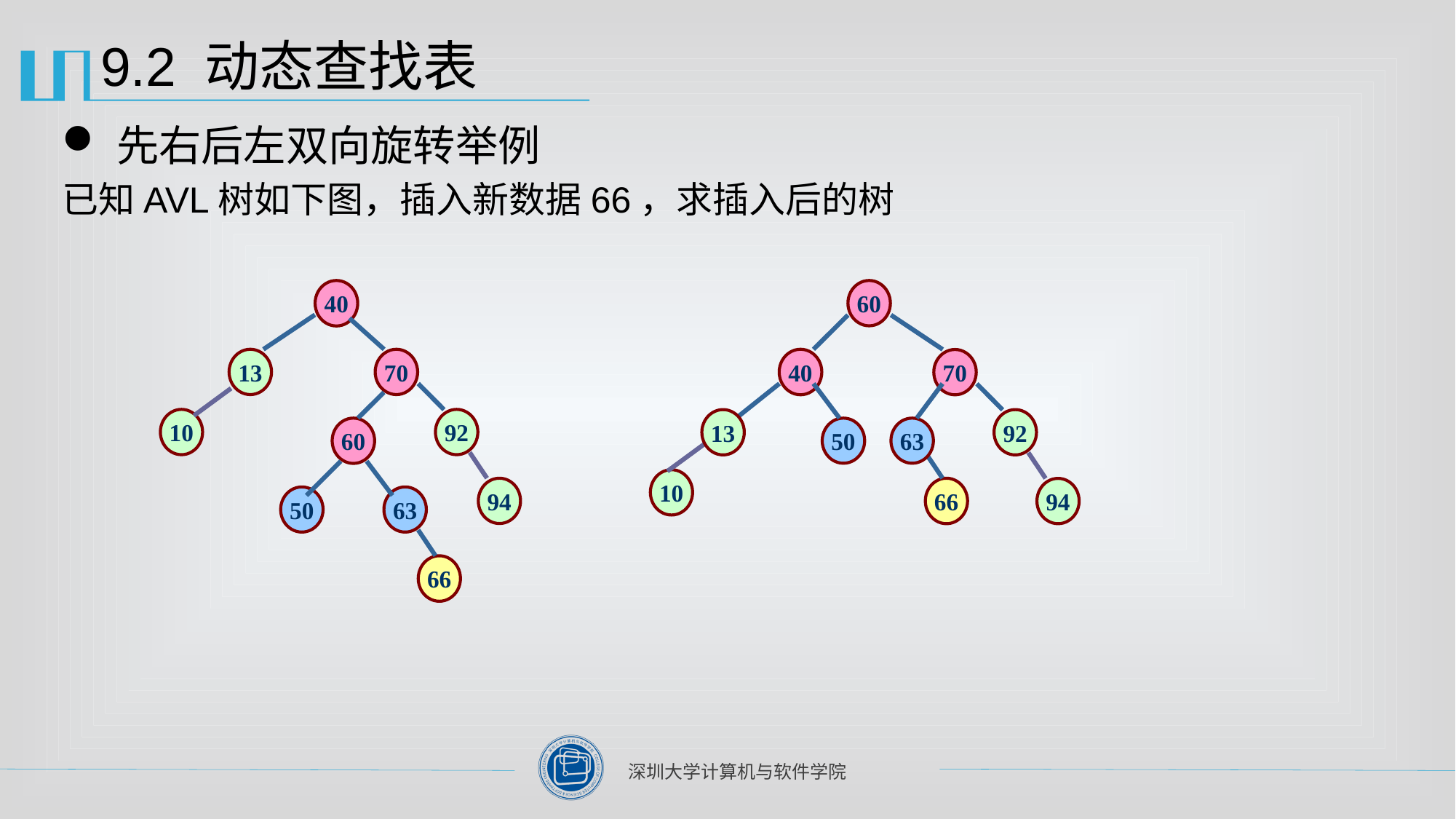

# 9.2 动态查找表
先右后左双向旋转举例
已知AVL树如下图，插入新数据66，求插入后的树

40

13
70

10
92
60

94
50
63

66
60

40
70

13
92
50
63

10
66
94
79